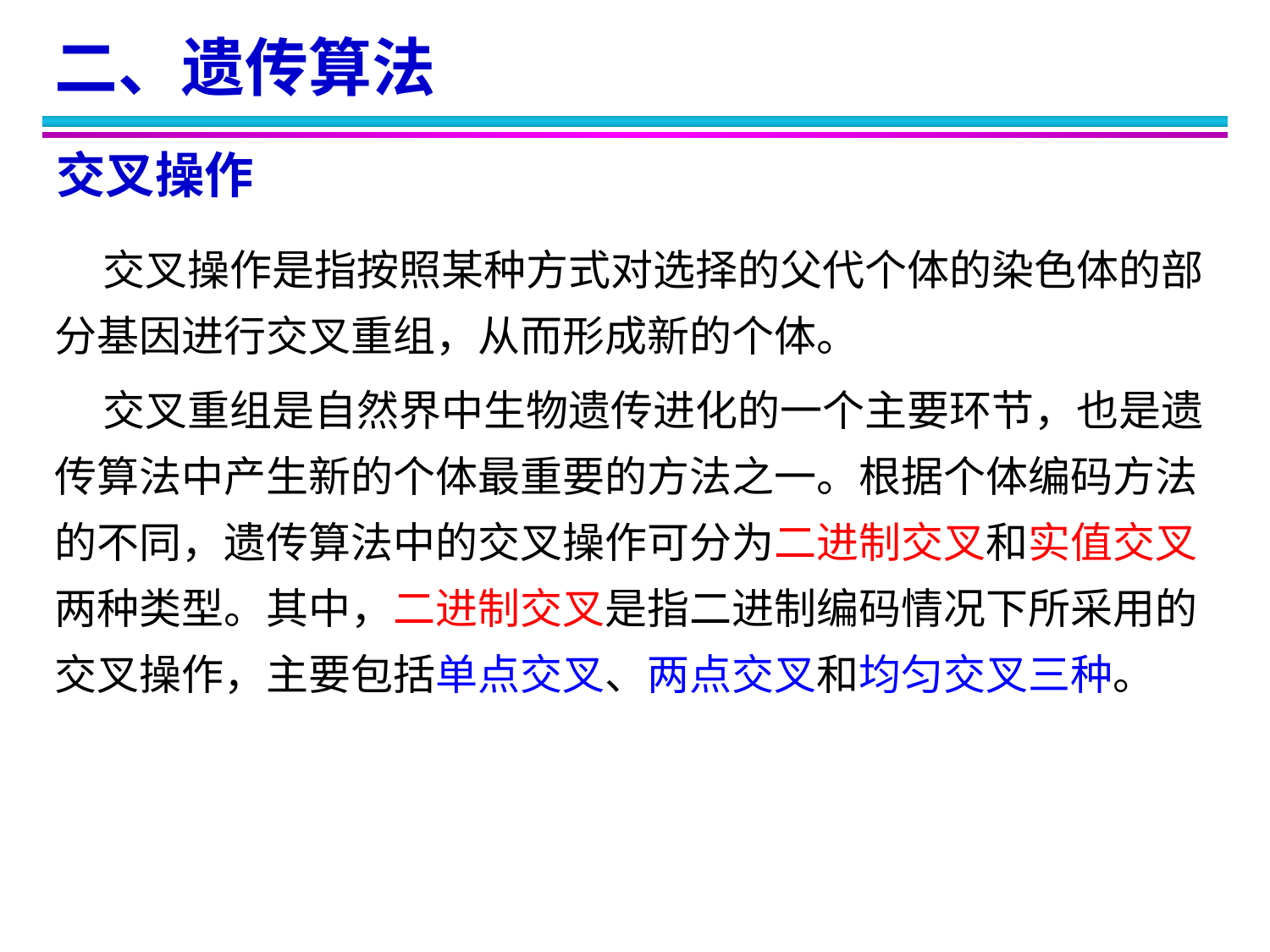

二、遗传算法
交叉操作
    交叉操作是指按照某种方式对选择的父代个体的染色体的部分基因进行交叉重组，从而形成新的个体。
    交叉重组是自然界中生物遗传进化的一个主要环节，也是遗传算法中产生新的个体最重要的方法之一。根据个体编码方法的不同，遗传算法中的交叉操作可分为二进制交叉和实值交叉两种类型。其中，二进制交叉是指二进制编码情况下所采用的交叉操作，主要包括单点交叉、两点交叉和均匀交叉三种。